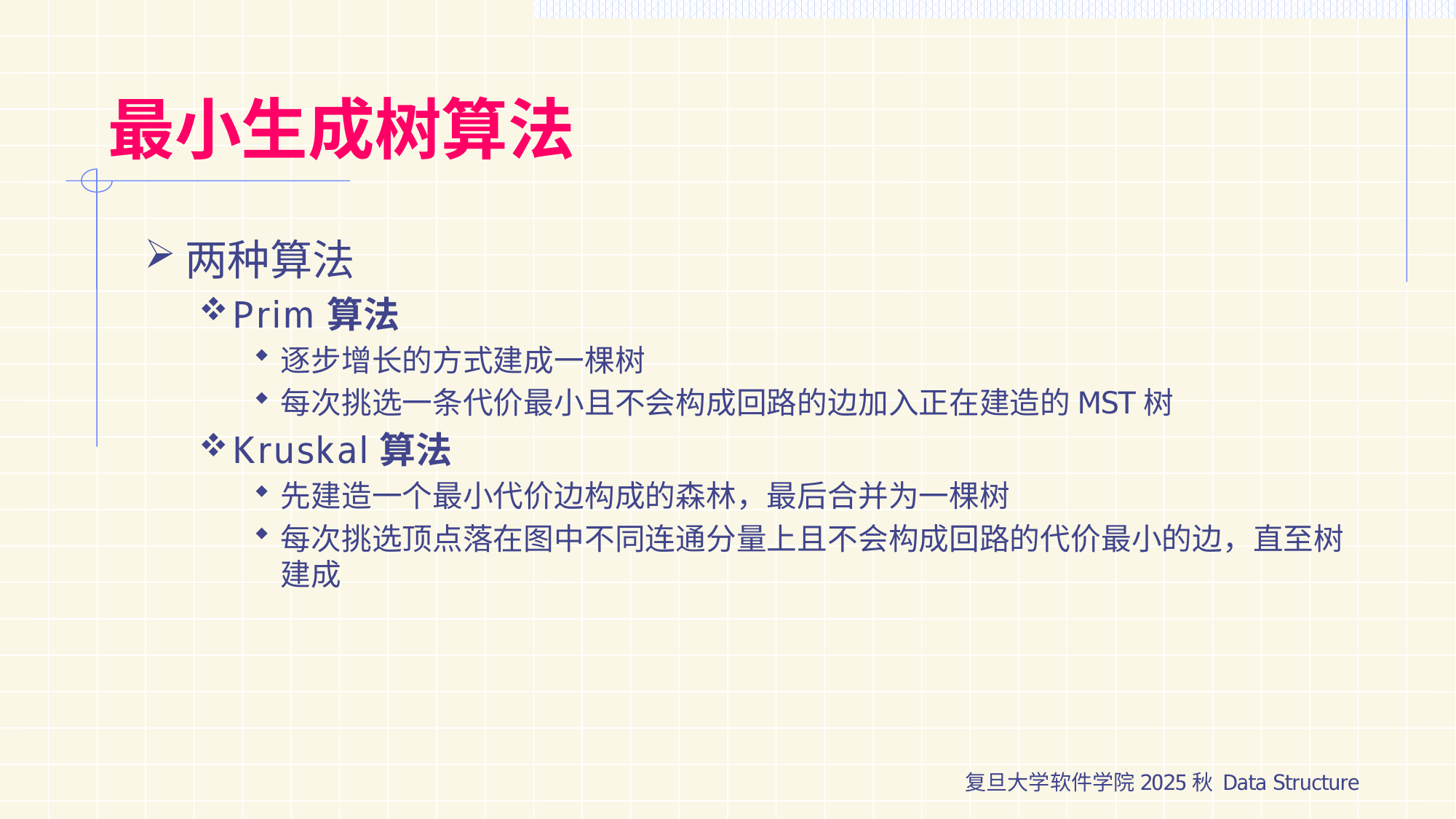

# 最小生成树算法
两种算法
Prim算法
逐步增长的方式建成一棵树
每次挑选一条代价最小且不会构成回路的边加入正在建造的MST树
Kruskal算法
先建造一个最小代价边构成的森林，最后合并为一棵树
每次挑选顶点落在图中不同连通分量上且不会构成回路的代价最小的边，直至树建成